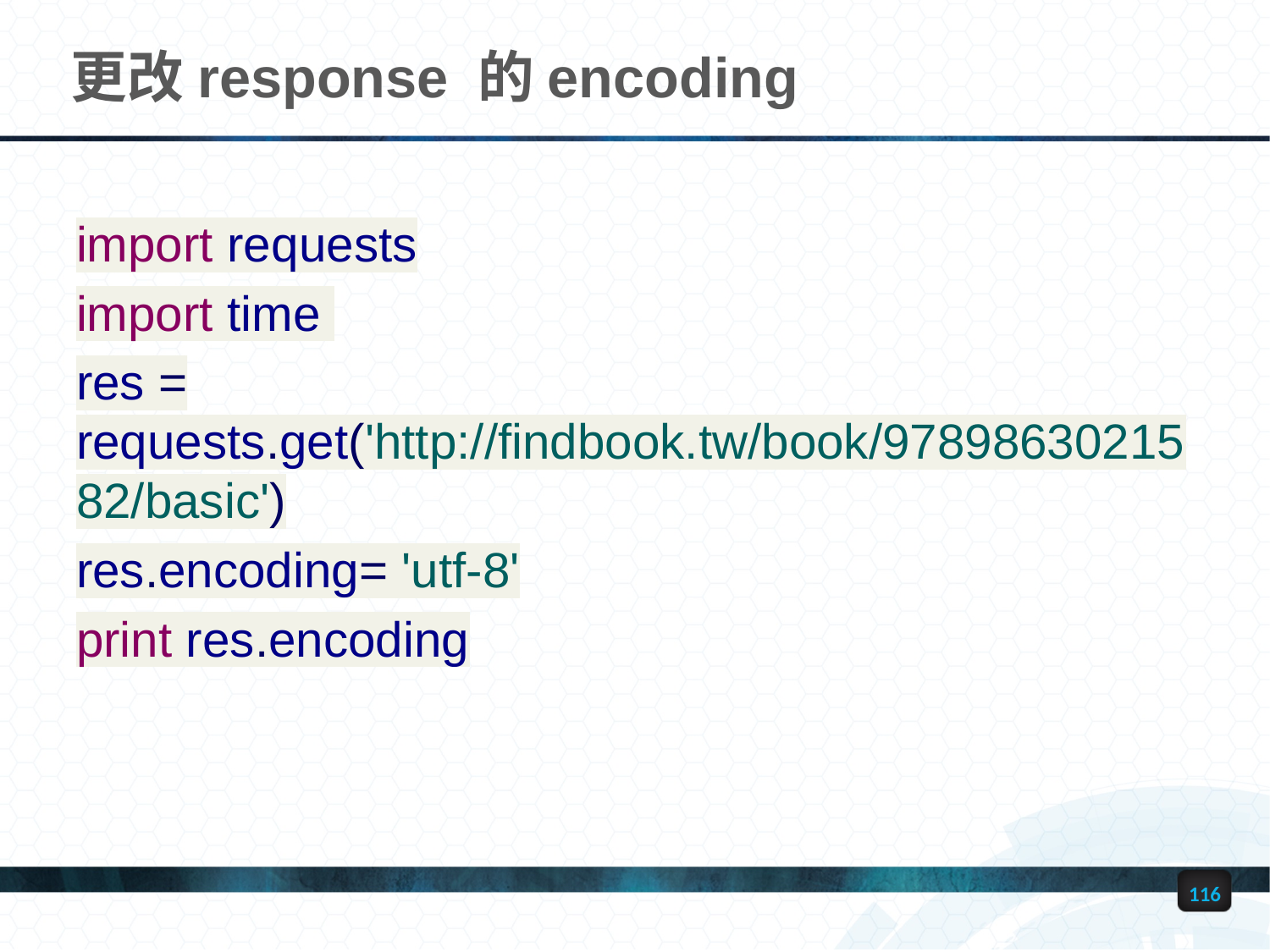

# 更改response 的encoding
import requests
import time
res = requests.get('http://findbook.tw/book/9789863021582/basic')
res.encoding= 'utf-8'
print res.encoding

116